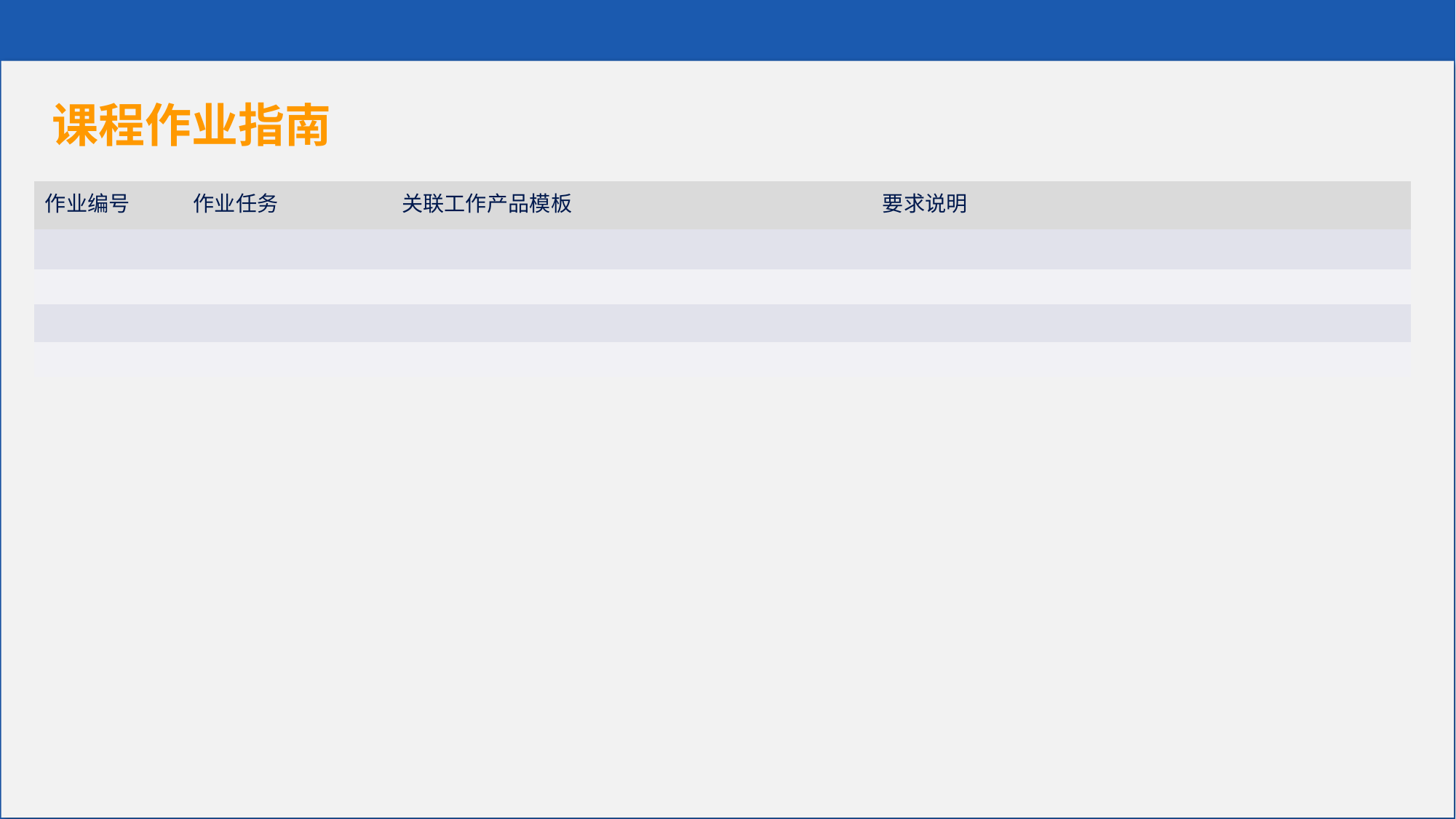

课程作业指南
| 作业编号 | 作业任务 | 关联工作产品模板 | 要求说明 |
| --- | --- | --- | --- |
|  |  |  |  |
|  |  |  |  |
|  |  |  |  |
|  |  |  |  |